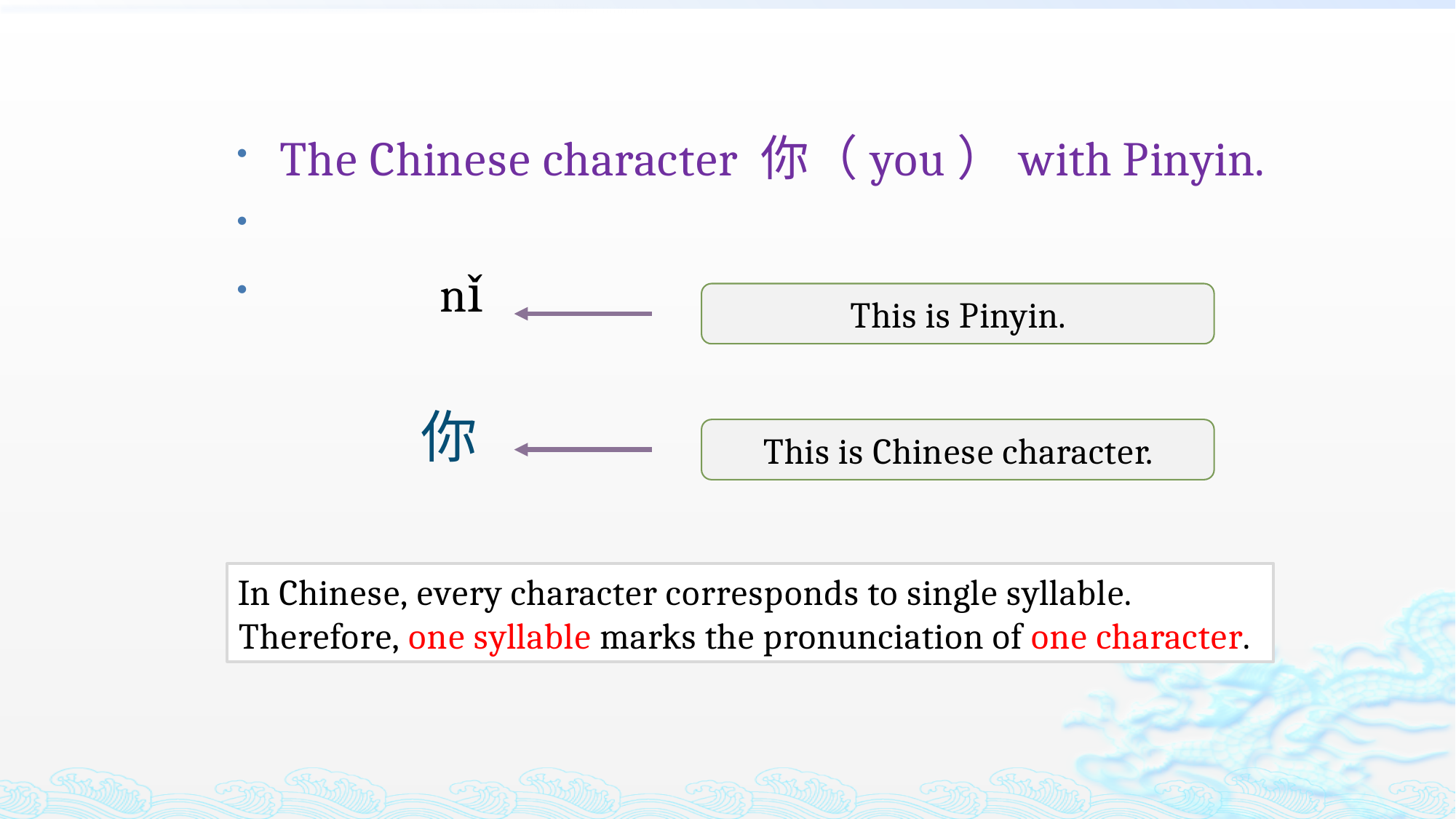

The Chinese character 你（you）with Pinyin.

               nǐ

            你
This is Pinyin.
This is Chinese character.
In Chinese, every character corresponds to single syllable. Therefore, one syllable marks the pronunciation of one character.